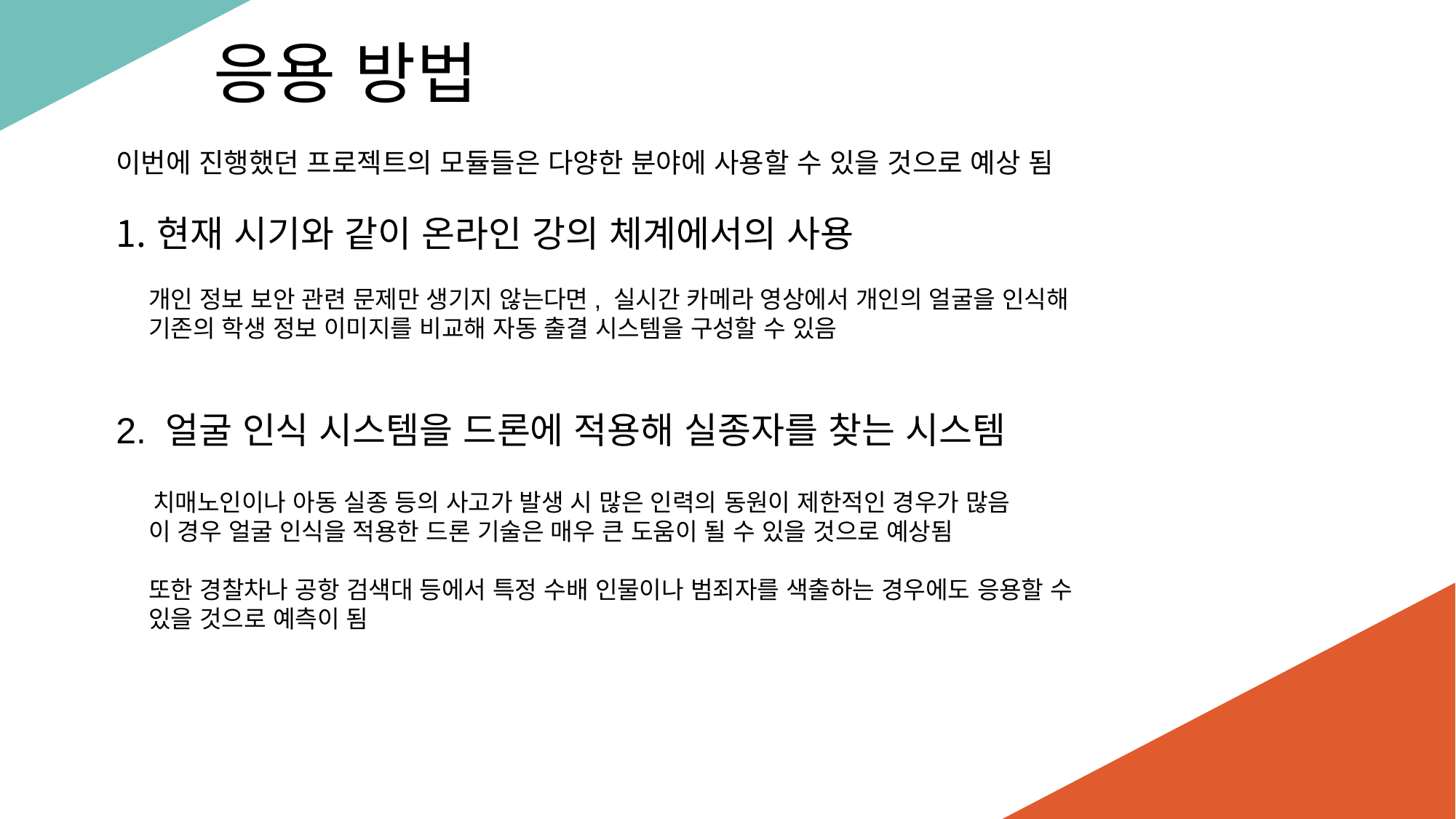

응용 방법
이번에 진행했던 프로젝트의 모듈들은 다양한 분야에 사용할 수 있을 것으로 예상 됨

현재 시기와 같이 온라인 강의 체계에서의 사용

    개인 정보 보안 관련 문제만 생기지 않는다면, 실시간 카메라 영상에서 개인의 얼굴을 인식해
    기존의 학생 정보 이미지를 비교해 자동 출결 시스템을 구성할 수 있음

2. 얼굴 인식 시스템을 드론에 적용해 실종자를 찾는 시스템

    치매노인이나 아동 실종 등의 사고가 발생 시 많은 인력의 동원이 제한적인 경우가 많음
    이 경우 얼굴 인식을 적용한 드론 기술은 매우 큰 도움이 될 수 있을 것으로 예상됨

    또한 경찰차나 공항 검색대 등에서 특정 수배 인물이나 범죄자를 색출하는 경우에도 응용할 수
    있을 것으로 예측이 됨